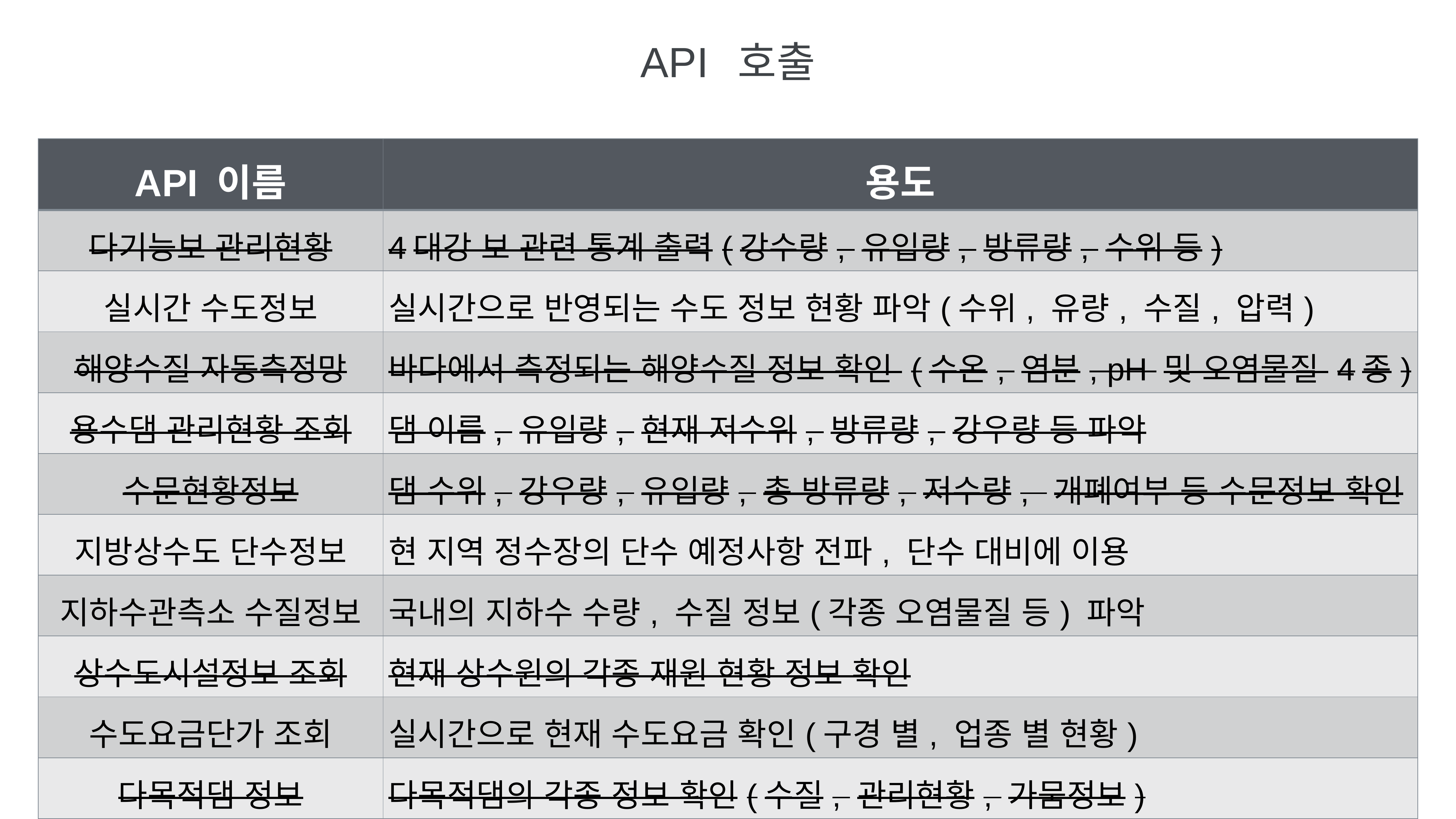

API 호출
| API 이름 | 용도 |
| --- | --- |
| 다기능보 관리현황 | 4대강 보 관련 통계 출력(강수량, 유입량, 방류량, 수위 등) |
| 실시간 수도정보 | 실시간으로 반영되는 수도 정보 현황 파악(수위, 유량, 수질, 압력) |
| 해양수질 자동측정망 | 바다에서 측정되는 해양수질 정보 확인 (수온, 염분, pH 및 오염물질 4종) |
| 용수댐 관리현황 조회 | 댐 이름, 유입량, 현재 저수위, 방류량, 강우량 등 파악 |
| 수문현황정보 | 댐 수위, 강우량, 유입량, 총 방류량, 저수량, 개폐여부 등 수문정보 확인 |
| 지방상수도 단수정보 | 현 지역 정수장의 단수 예정사항 전파, 단수 대비에 이용 |
| 지하수관측소 수질정보 | 국내의 지하수 수량, 수질 정보(각종 오염물질 등) 파악 |
| 상수도시설정보 조회 | 현재 상수원의 각종 재원 현황 정보 확인 |
| 수도요금단가 조회 | 실시간으로 현재 수도요금 확인(구경 별, 업종 별 현황) |
| 다목적댐 정보 | 다목적댐의 각종 정보 확인(수질, 관리현황, 가뭄정보) |